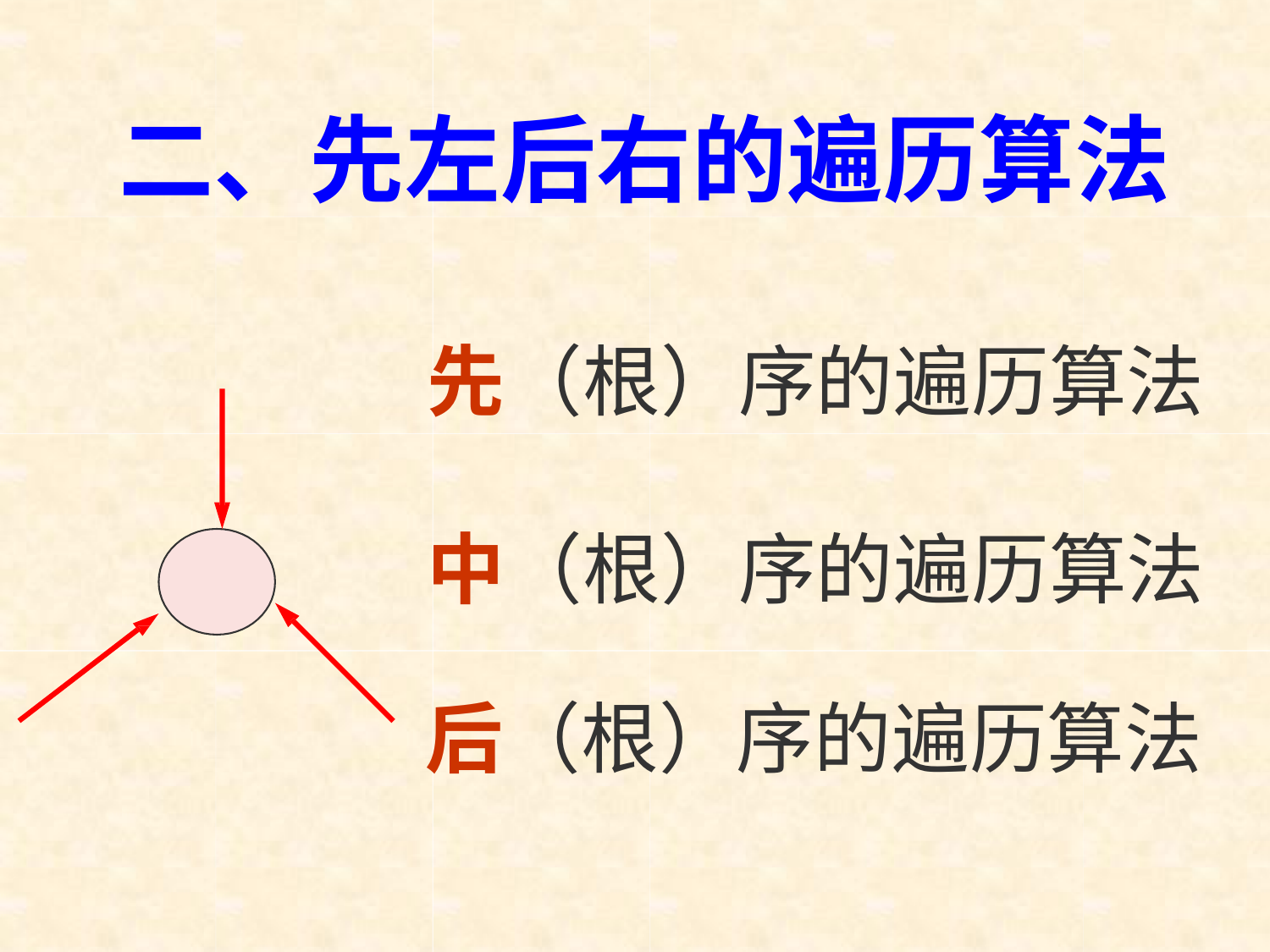

# 二、先左后右的遍历算法
先（根）序的遍历算法
中（根）序的遍历算法 后（根）序的遍历算法